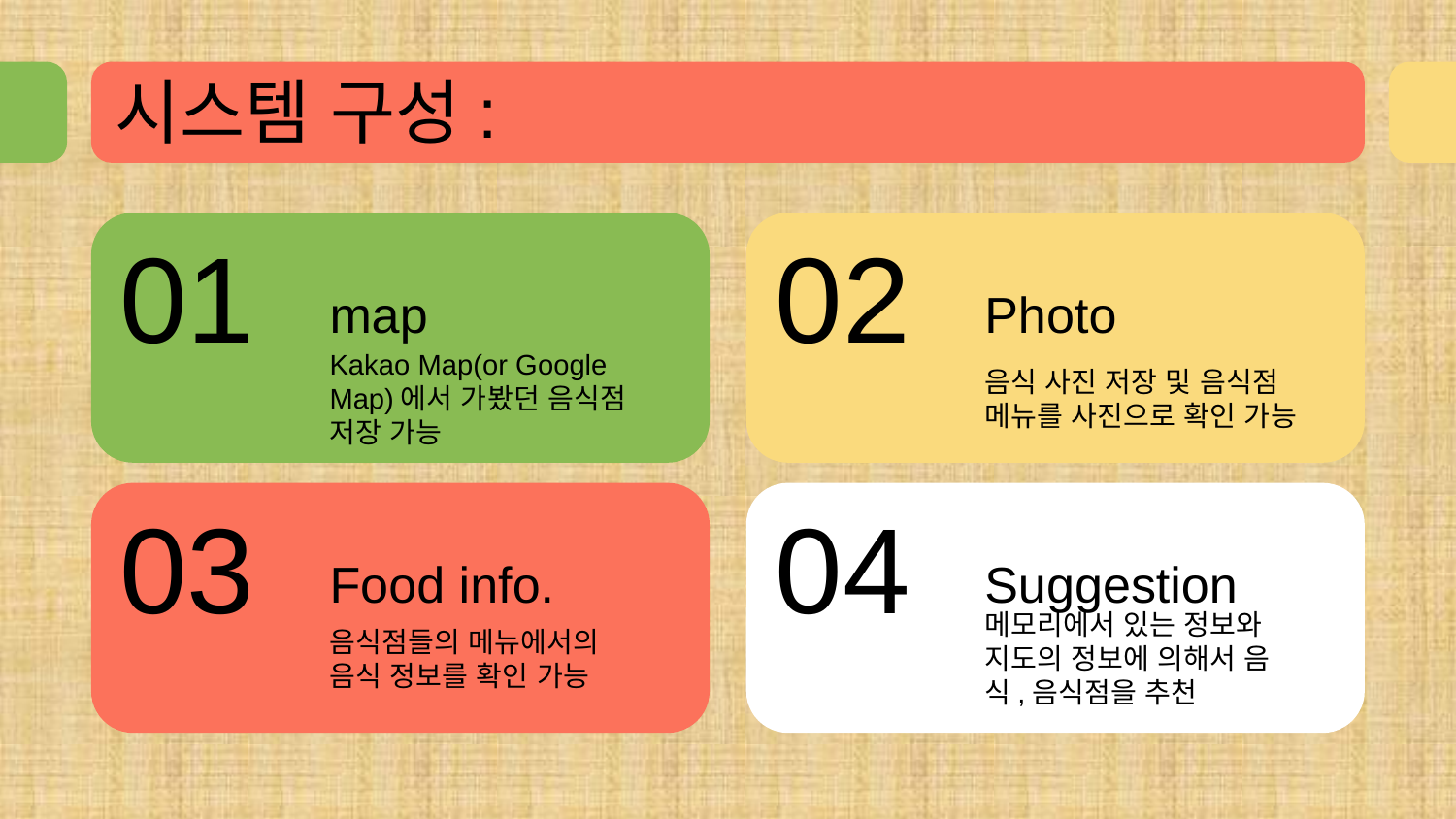

시스템 구성:

02
01
Photo
# map
음식 사진 저장 및 음식점 메뉴를 사진으로 확인 가능
Kakao Map(or Google Map)에서 가봤던 음식점 저장 가능

04
03
Suggestion
Food info.
메모리에서 있는 정보와 지도의 정보에 의해서 음식,음식점을 추천
음식점들의 메뉴에서의 음식 정보를 확인 가능